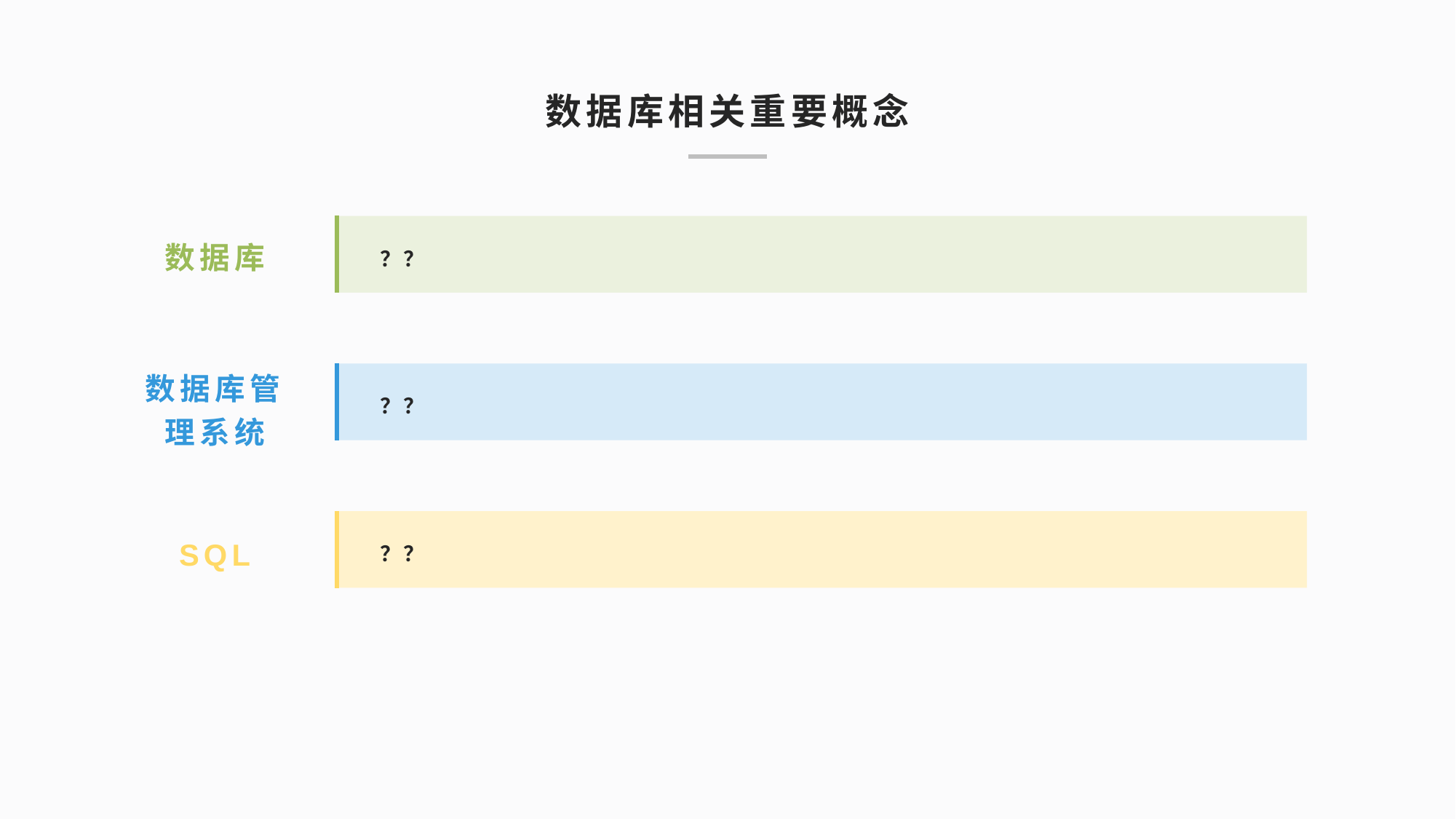

数据库相关重要概念
？？

数据库
数据库管理系统
？？

？？

SQL